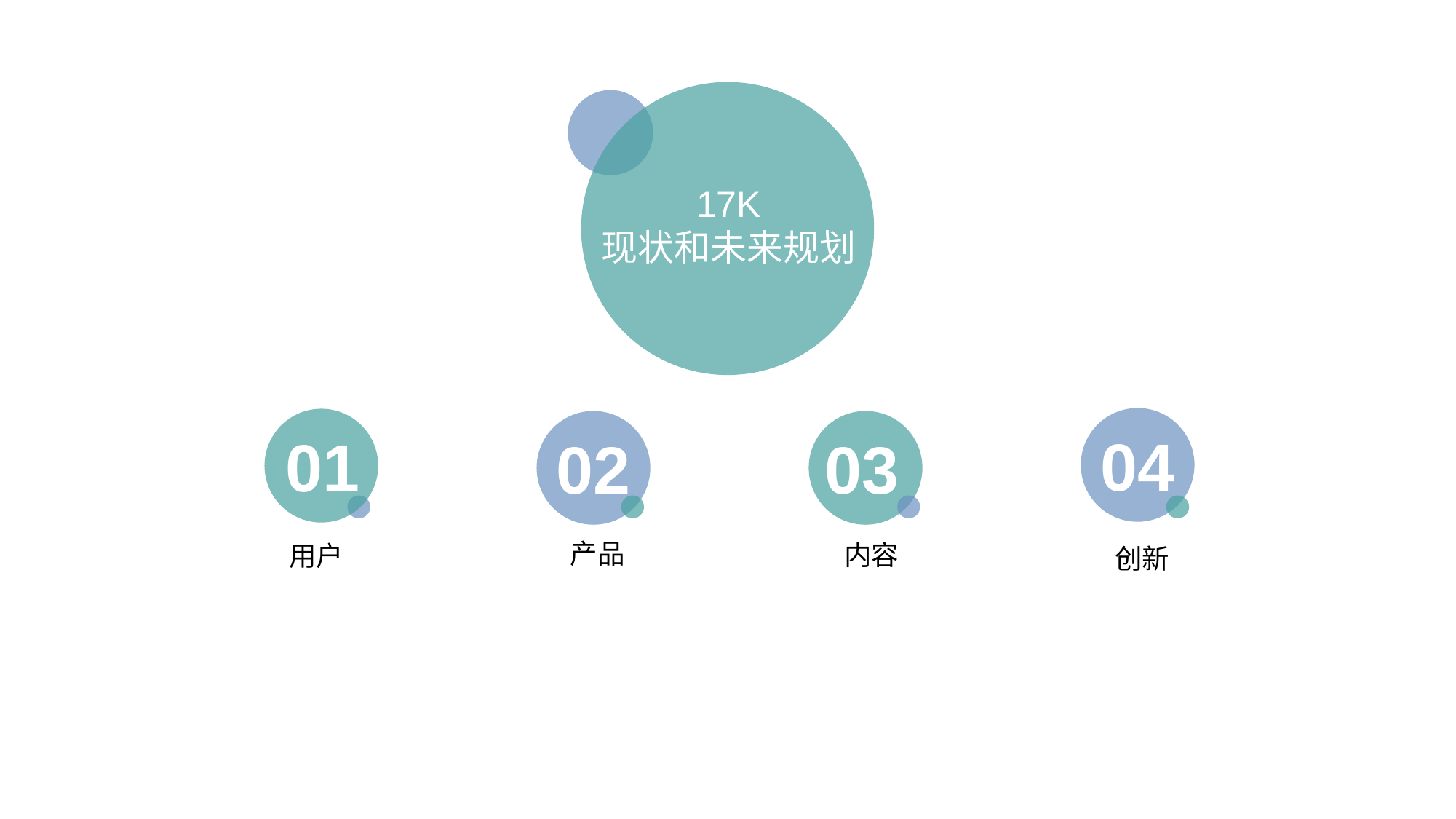

17K
现状和未来规划

04
01
02
03

产品
内容
用户
创新